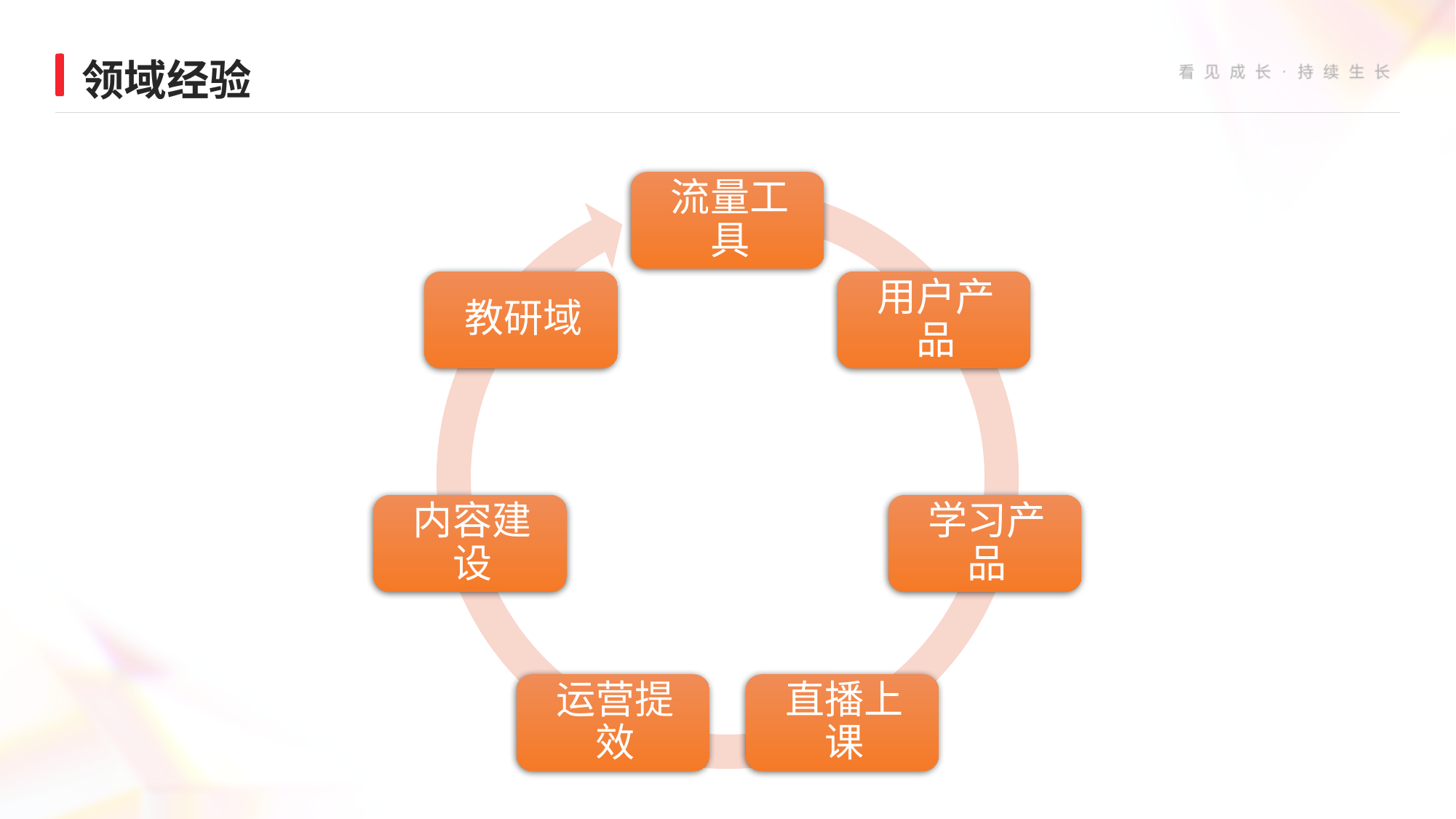

领域经验
流量工具
用户产品
学习产品
直播上课
运营提效
内容建设
教研域